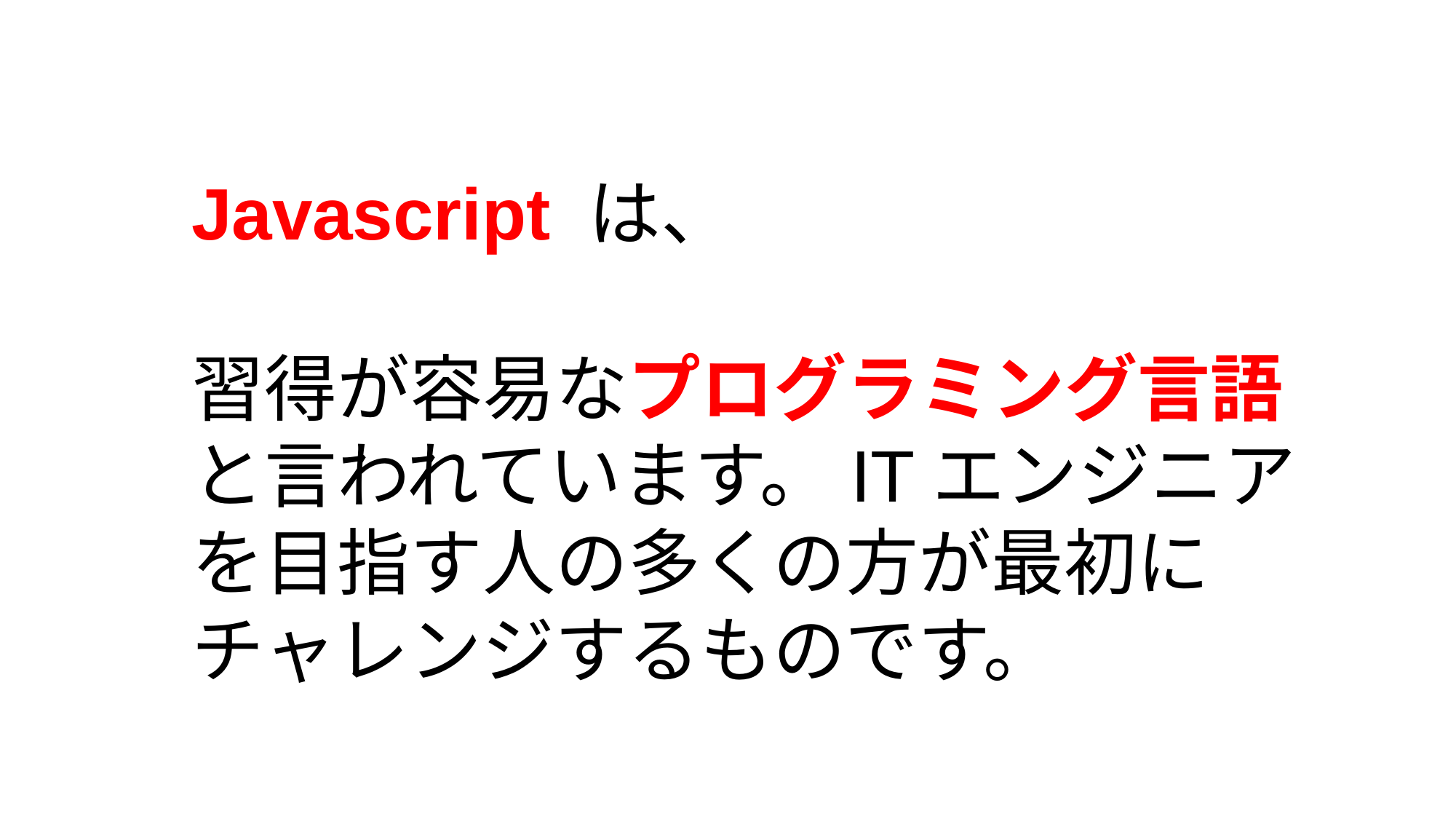

Javascript は、

習得が容易なプログラミング言語と言われています。ITエンジニアを目指す人の多くの方が最初にチャレンジするものです。